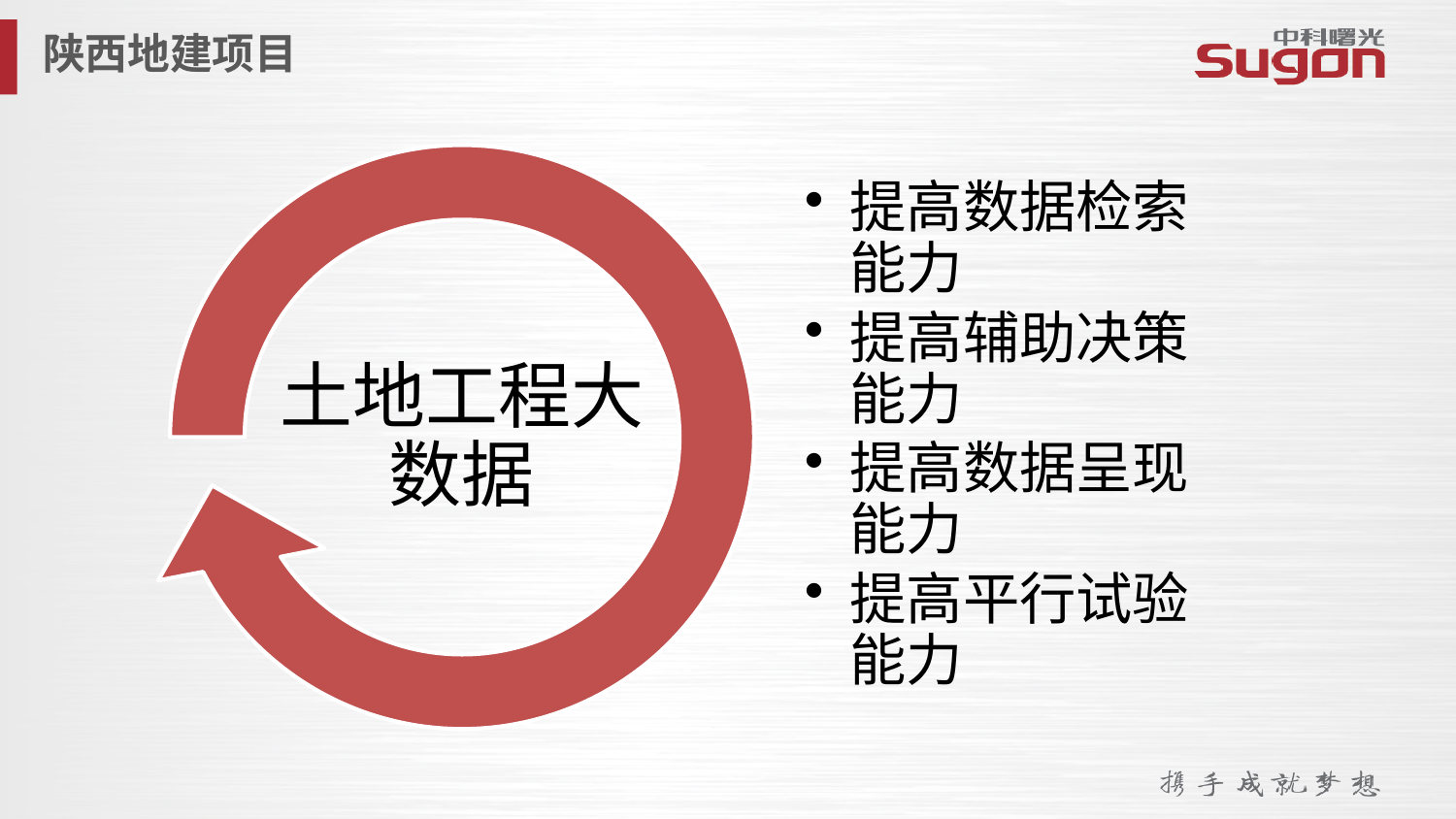

陕西地建项目
提高数据检索能力
提高辅助决策能力
提高数据呈现能力
提高平行试验能力
土地工程大数据